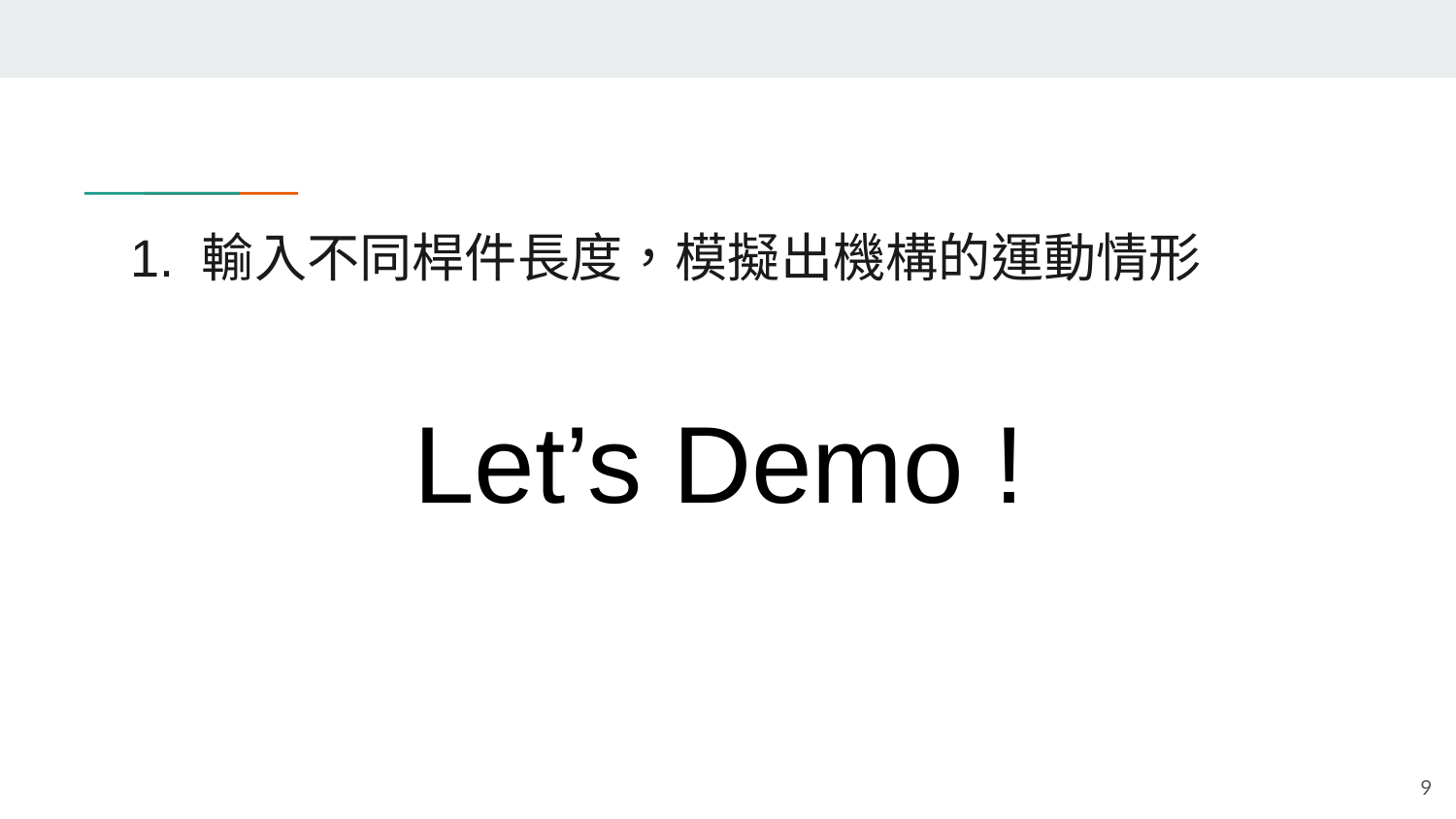

# 1. 輸入不同桿件長度，模擬出機構的運動情形
Let’s Demo !
9